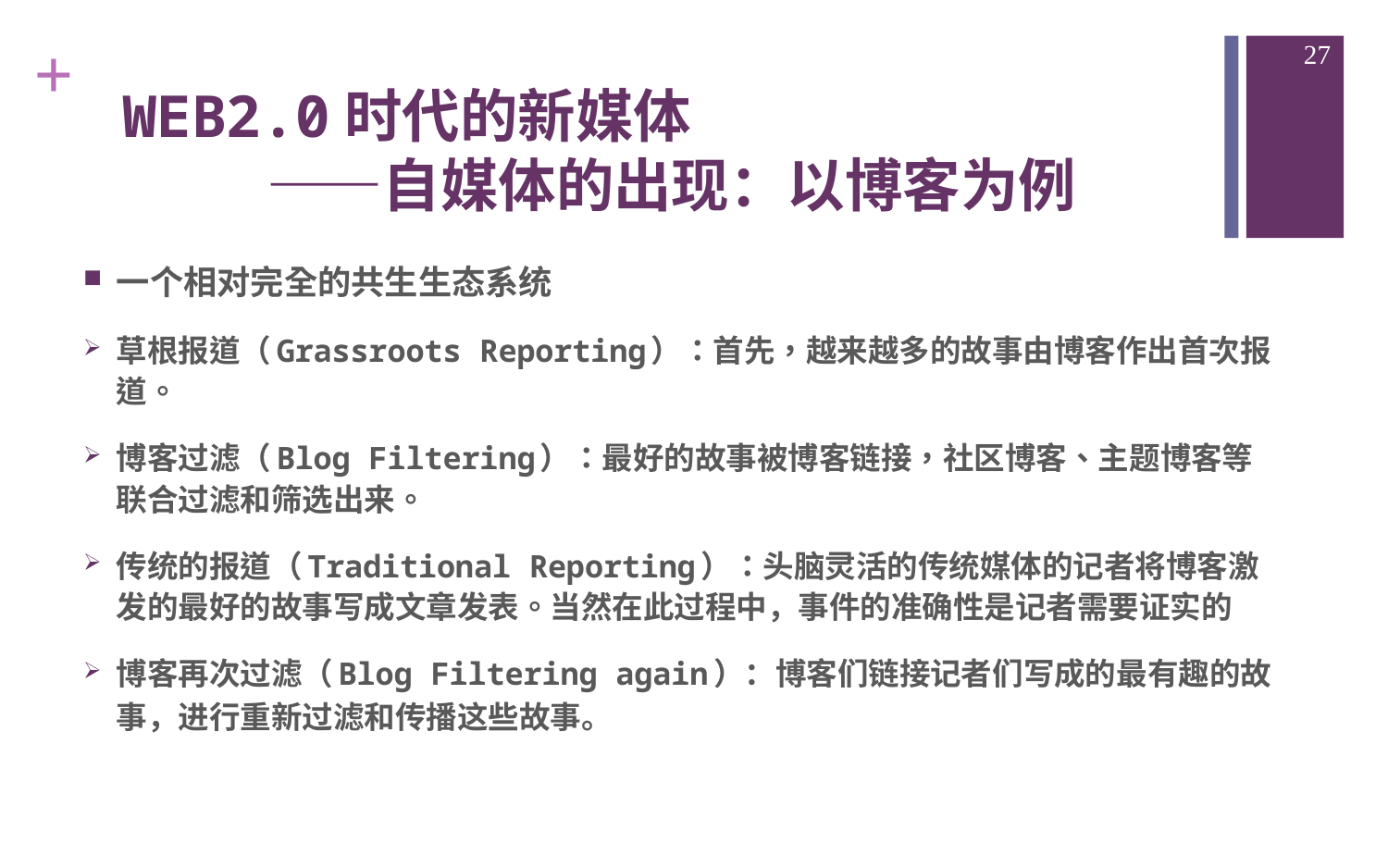

27
# WEB2.0时代的新媒体 ——自媒体的出现：以博客为例
一个相对完全的共生生态系统
草根报道（Grassroots Reporting）：首先，越来越多的故事由博客作出首次报道。
博客过滤（Blog Filtering）：最好的故事被博客链接，社区博客、主题博客等联合过滤和筛选出来。
传统的报道（Traditional Reporting）：头脑灵活的传统媒体的记者将博客激发的最好的故事写成文章发表。当然在此过程中，事件的准确性是记者需要证实的
博客再次过滤（Blog Filtering again）：博客们链接记者们写成的最有趣的故事，进行重新过滤和传播这些故事。